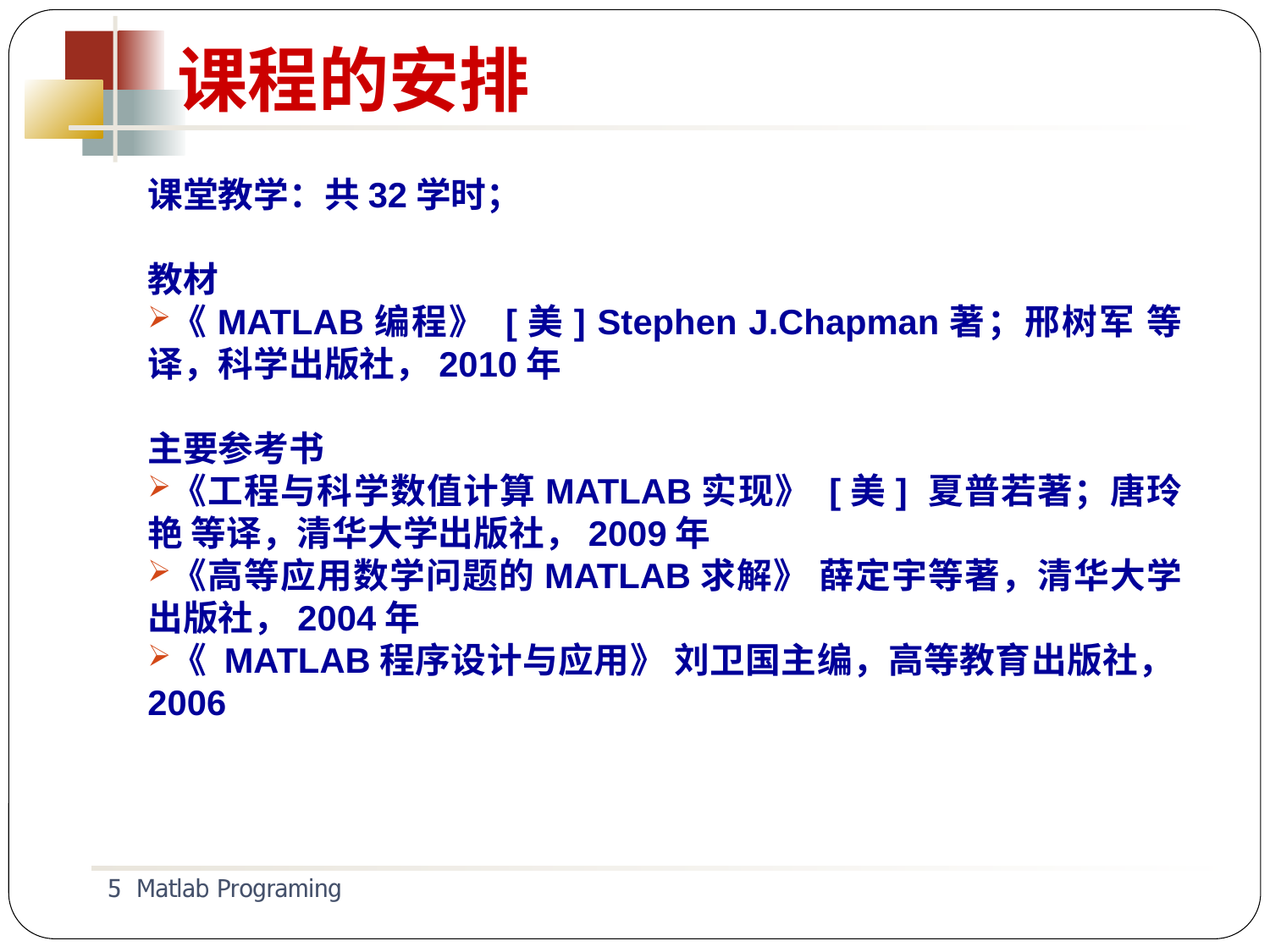

课程的安排
课堂教学：共32学时；

教材
《MATLAB编程》 [美] Stephen J.Chapman著；邢树军 等译，科学出版社，2010年

主要参考书
《工程与科学数值计算MATLAB实现》 [美] 夏普若著；唐玲艳 等译，清华大学出版社，2009年
《高等应用数学问题的MATLAB求解》 薛定宇等著，清华大学出版社，2004年
《 MATLAB程序设计与应用》 刘卫国主编，高等教育出版社，2006

5  Matlab Programing